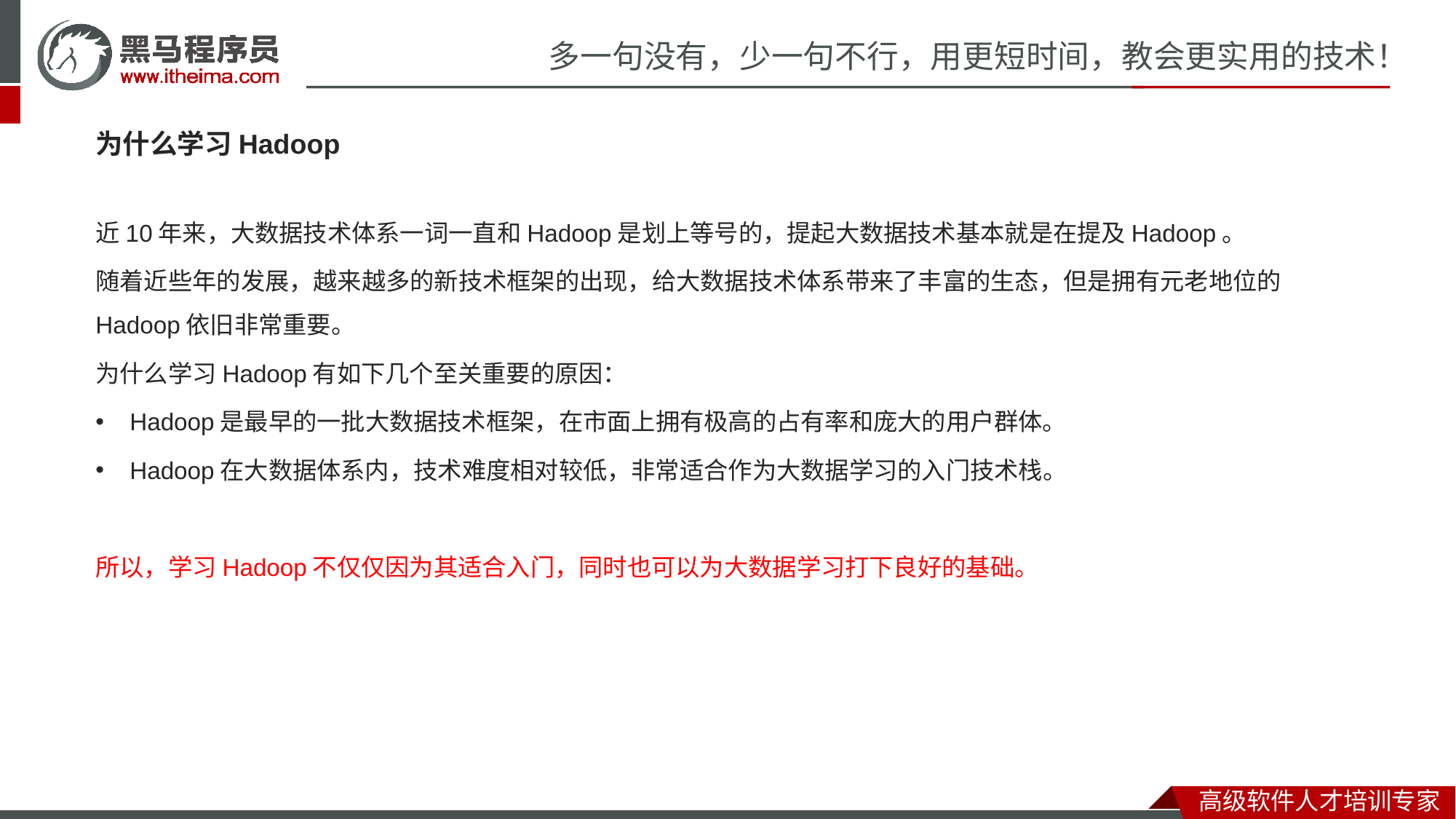

为什么学习Hadoop
近10年来，大数据技术体系一词一直和Hadoop是划上等号的，提起大数据技术基本就是在提及Hadoop。
随着近些年的发展，越来越多的新技术框架的出现，给大数据技术体系带来了丰富的生态，但是拥有元老地位的Hadoop依旧非常重要。
为什么学习Hadoop有如下几个至关重要的原因：
Hadoop是最早的一批大数据技术框架，在市面上拥有极高的占有率和庞大的用户群体。
Hadoop在大数据体系内，技术难度相对较低，非常适合作为大数据学习的入门技术栈。

所以，学习Hadoop不仅仅因为其适合入门，同时也可以为大数据学习打下良好的基础。